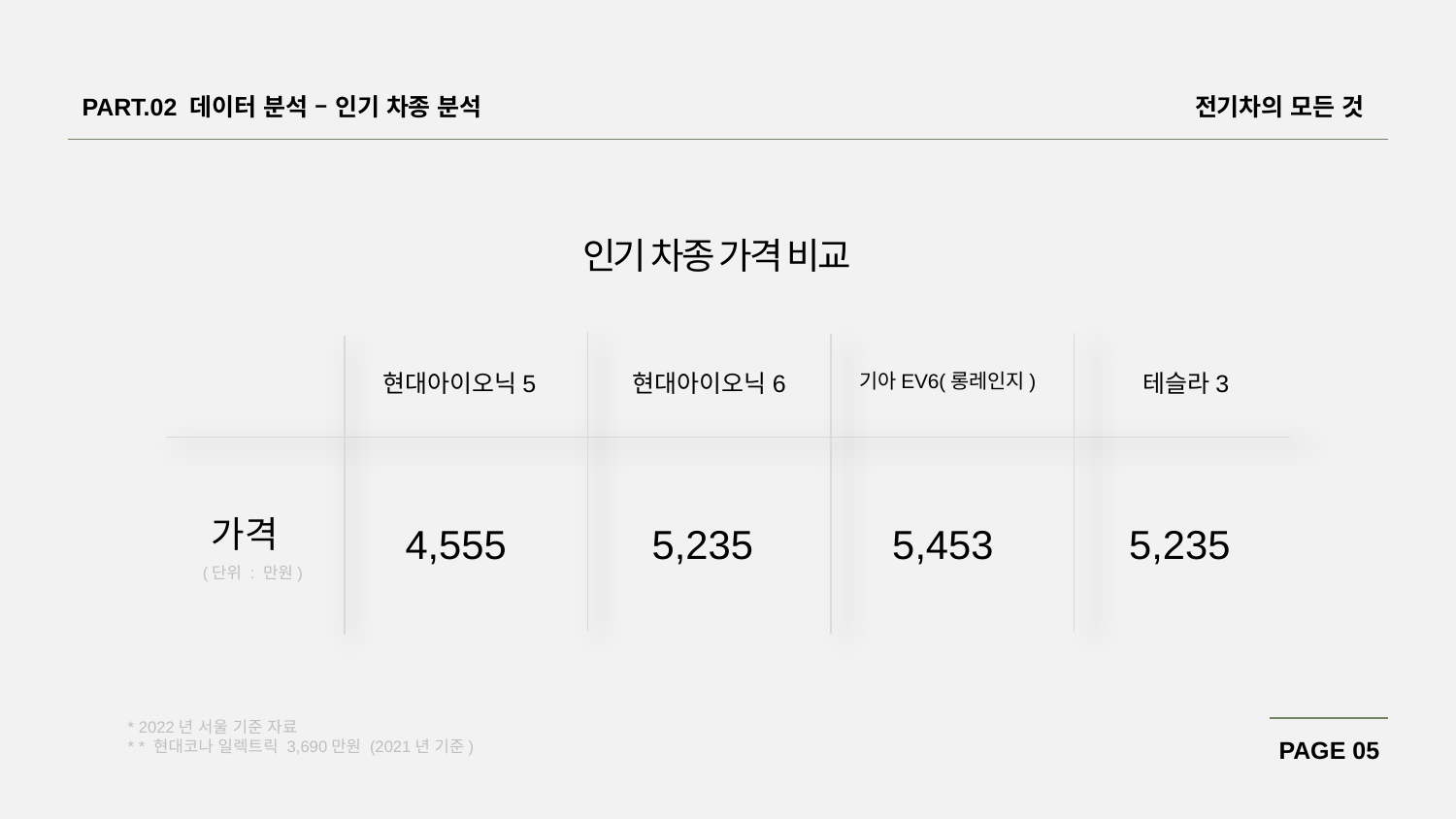

PART.02 데이터 분석 – 인기 차종 분석
전기차의 모든 것
#

인기 차종 가격 비교
현대아이오닉6
기아EV6(롱레인지)
테슬라3
현대아이오닉5
가격
4,555
5,235
5,453
5,235
(단위 : 만원)
* 2022년 서울 기준 자료
* * 현대코나 일렉트릭 3,690만원 (2021년 기준)

PAGE 05